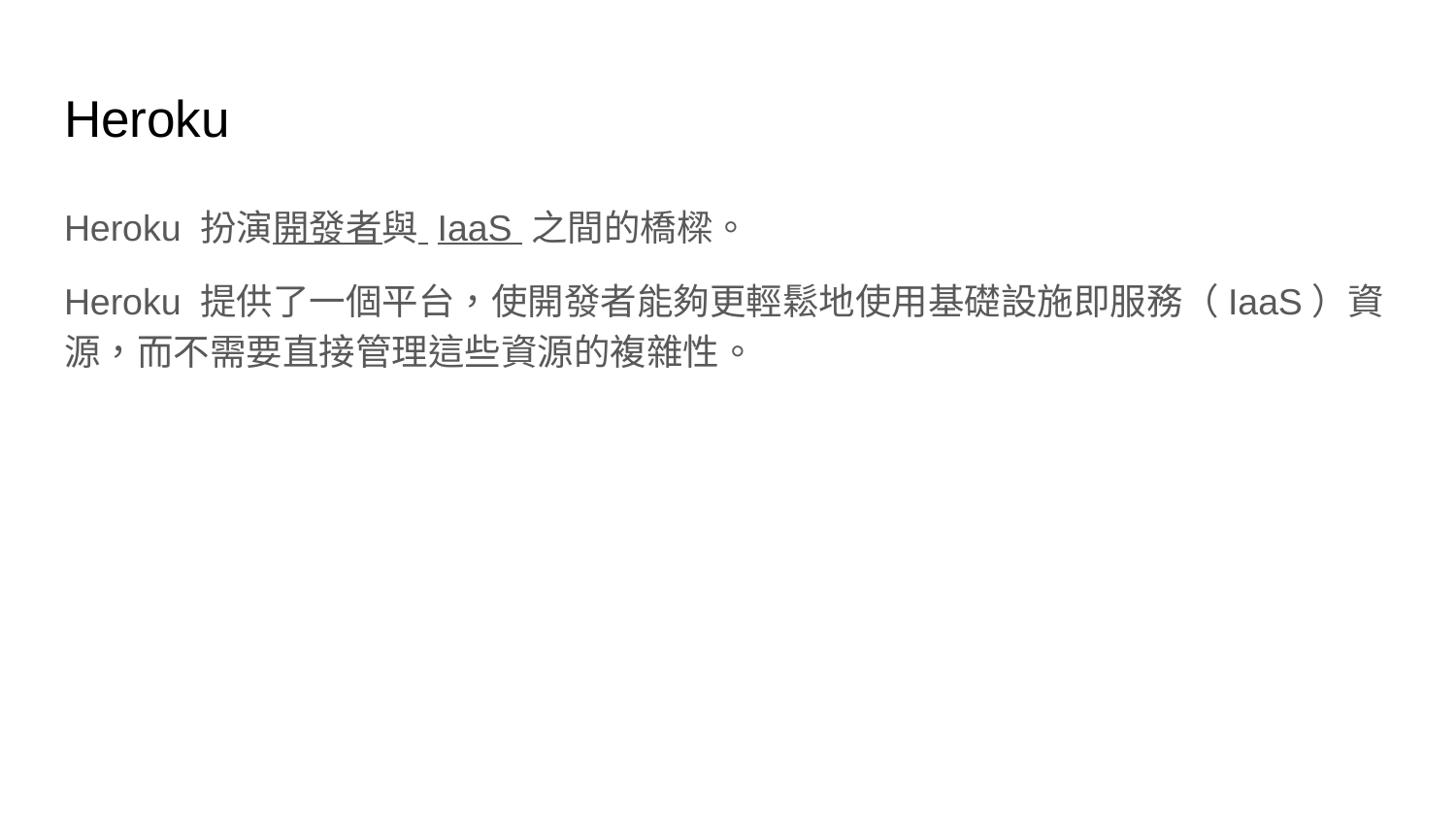

# Heroku

Heroku 扮演開發者與 IaaS 之間的橋樑。
Heroku 提供了一個平台，使開發者能夠更輕鬆地使用基礎設施即服務（IaaS）資源，而不需要直接管理這些資源的複雜性。